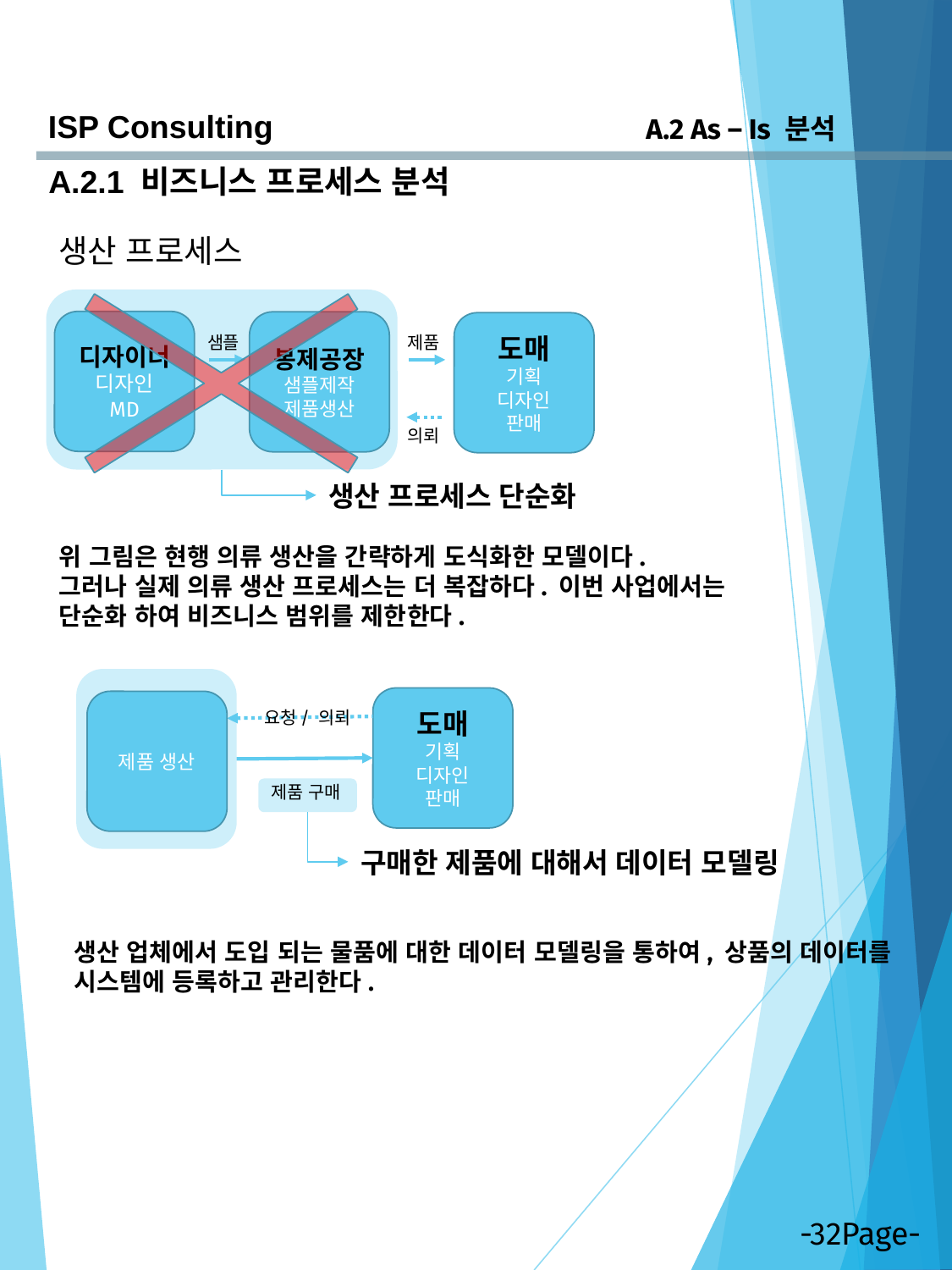

ISP Consulting
A.2 As – Is 분석
A.2.1 비즈니스 프로세스 분석
생산 프로세스

디자이너
디자인
MD
봉제공장
샘플제작
제품생산
도매
기획
디자인
판매
샘플
제품
의뢰
생산 프로세스 단순화
위 그림은 현행 의류 생산을 간략하게 도식화한 모델이다.
그러나 실제 의류 생산 프로세스는 더 복잡하다. 이번 사업에서는
단순화 하여 비즈니스 범위를 제한한다.

도매
기획
디자인
판매
제품 생산
요청/ 의뢰
제품 구매

구매한 제품에 대해서 데이터 모델링
생산 업체에서 도입 되는 물품에 대한 데이터 모델링을 통하여, 상품의 데이터를
시스템에 등록하고 관리한다.
-32Page-